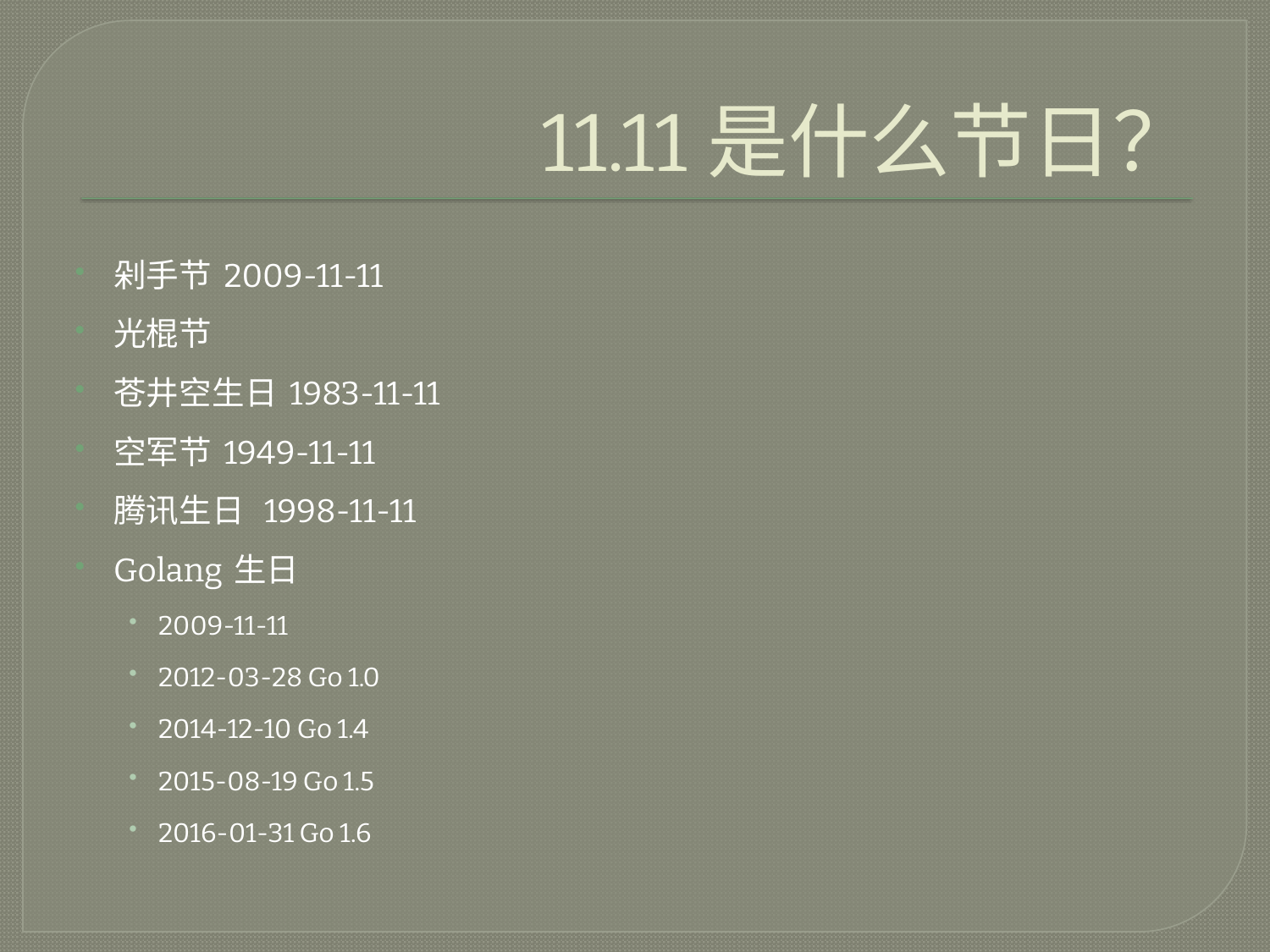

# 11.11是什么节日？
剁手节 2009-11-11
光棍节
苍井空生日 1983-11-11
空军节 1949-11-11
腾讯生日  1998-11-11
Golang 生日
2009-11-11
2012-03-28 Go 1.0
2014-12-10 Go 1.4
2015-08-19 Go 1.5
2016-01-31 Go 1.6